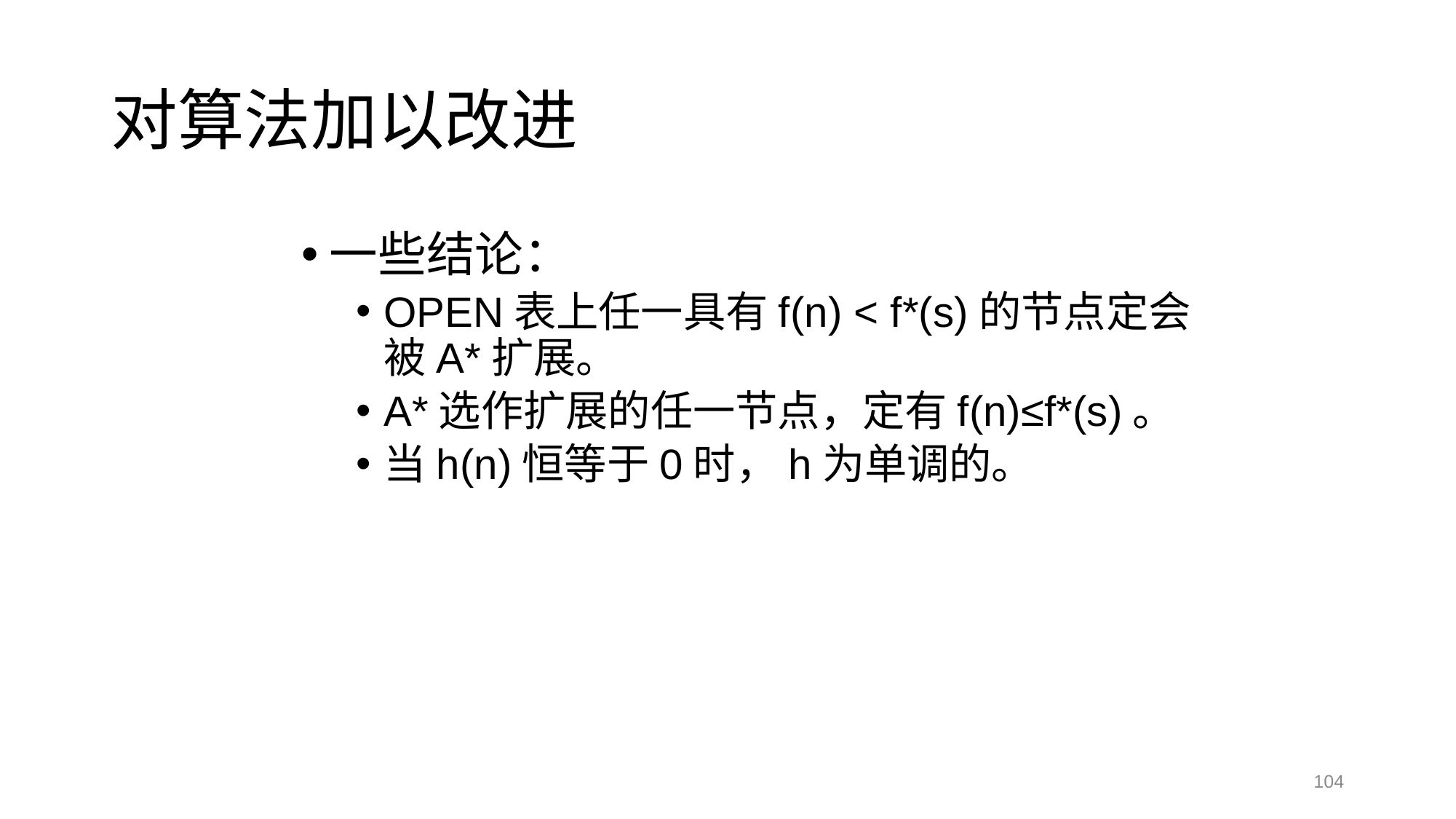

# 对算法加以改进
一些结论：
OPEN表上任一具有f(n) < f*(s)的节点定会被A*扩展。
A*选作扩展的任一节点，定有f(n)≤f*(s)。
当h(n)恒等于0时，h为单调的。

104